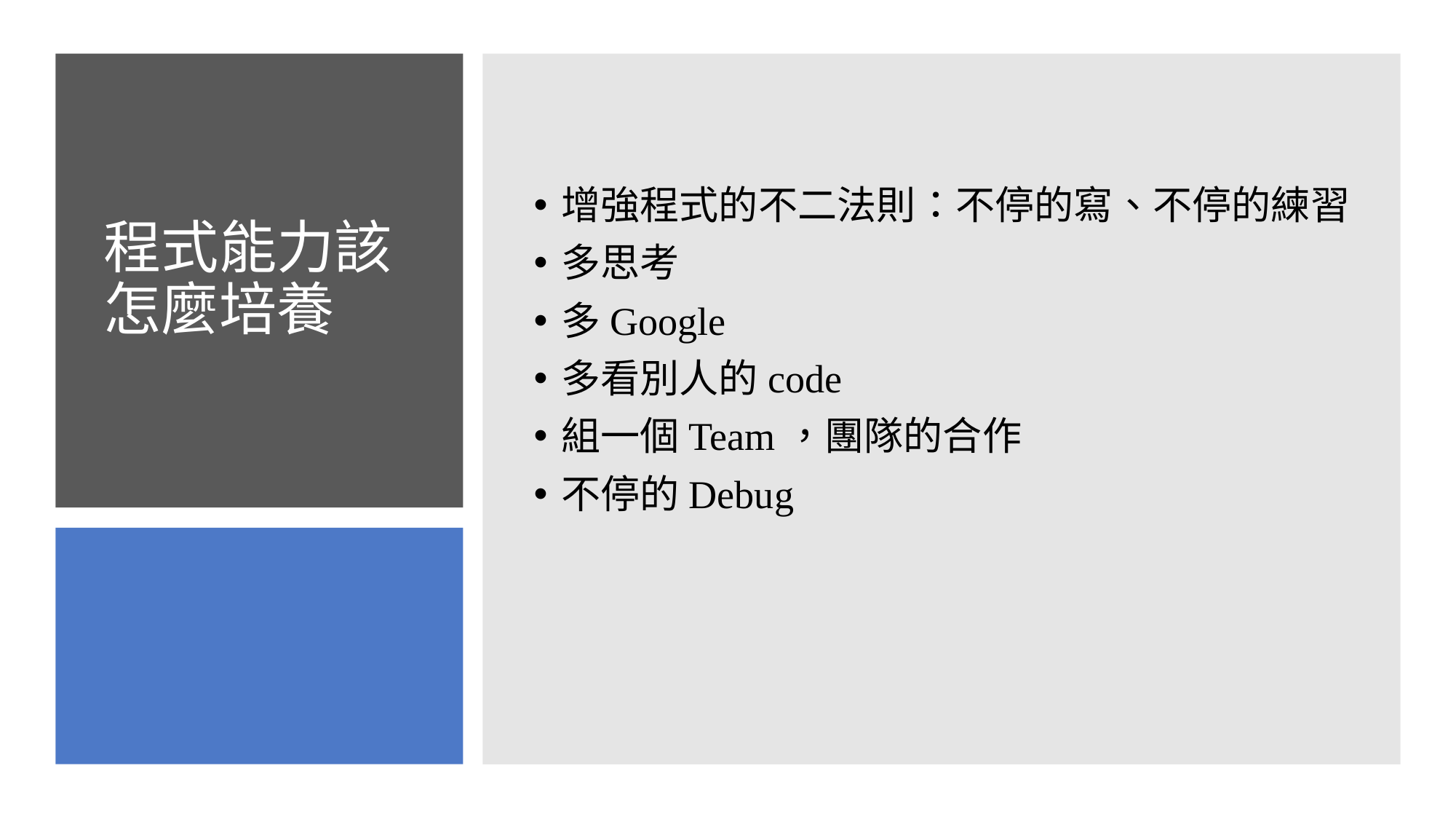

增強程式的不二法則：不停的寫、不停的練習
多思考
多Google
多看別人的code
組一個Team，團隊的合作
不停的Debug

# 程式能力該怎麼培養